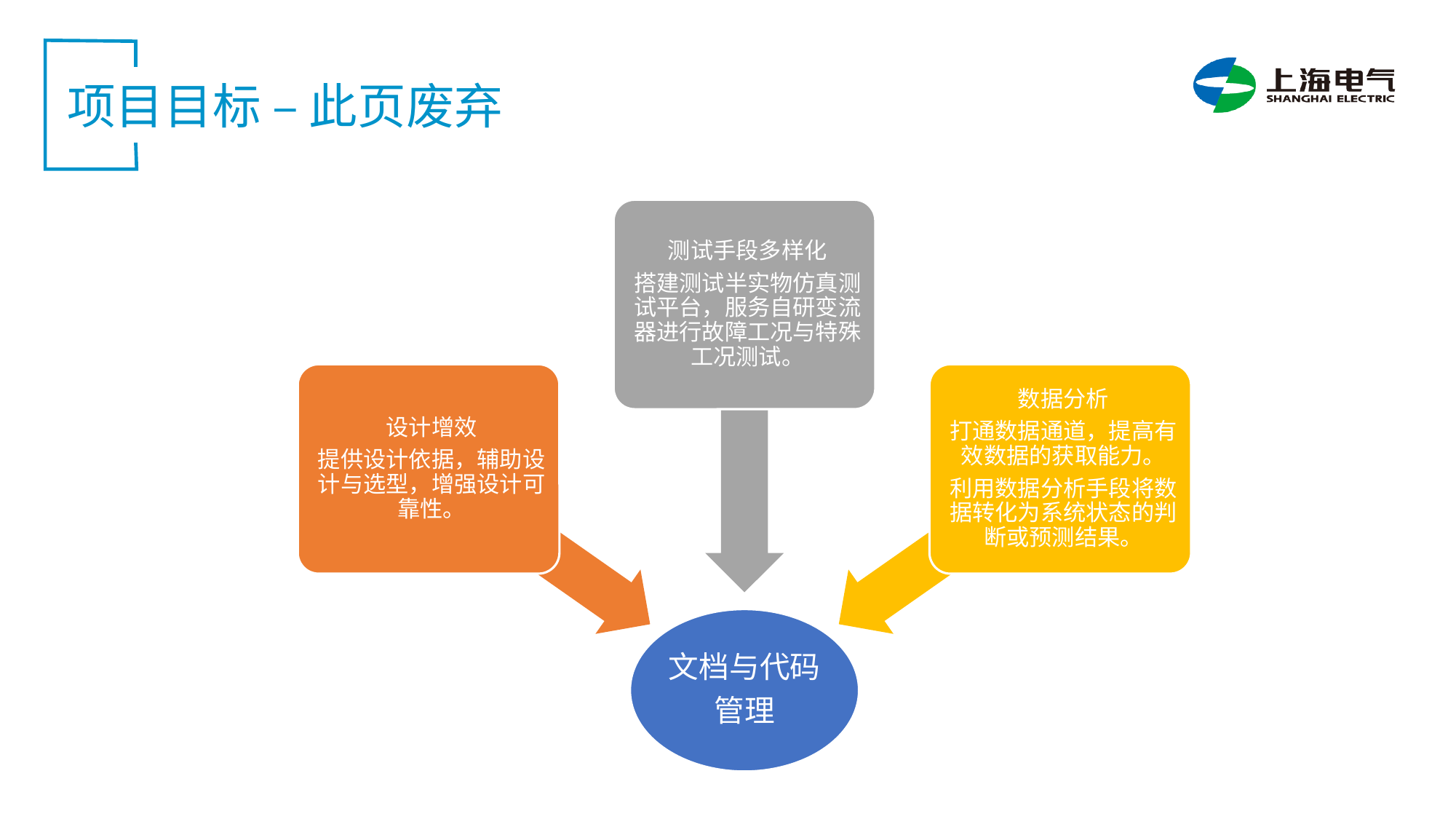

项目目标 – 此页废弃
文档与代码
管理
设计增效
提供设计依据，辅助设计与选型，增强设计可靠性。
测试手段多样化
搭建测试半实物仿真测试平台，服务自研变流器进行故障工况与特殊工况测试。
数据分析
打通数据通道，提高有效数据的获取能力。
利用数据分析手段将数据转化为系统状态的判断或预测结果。